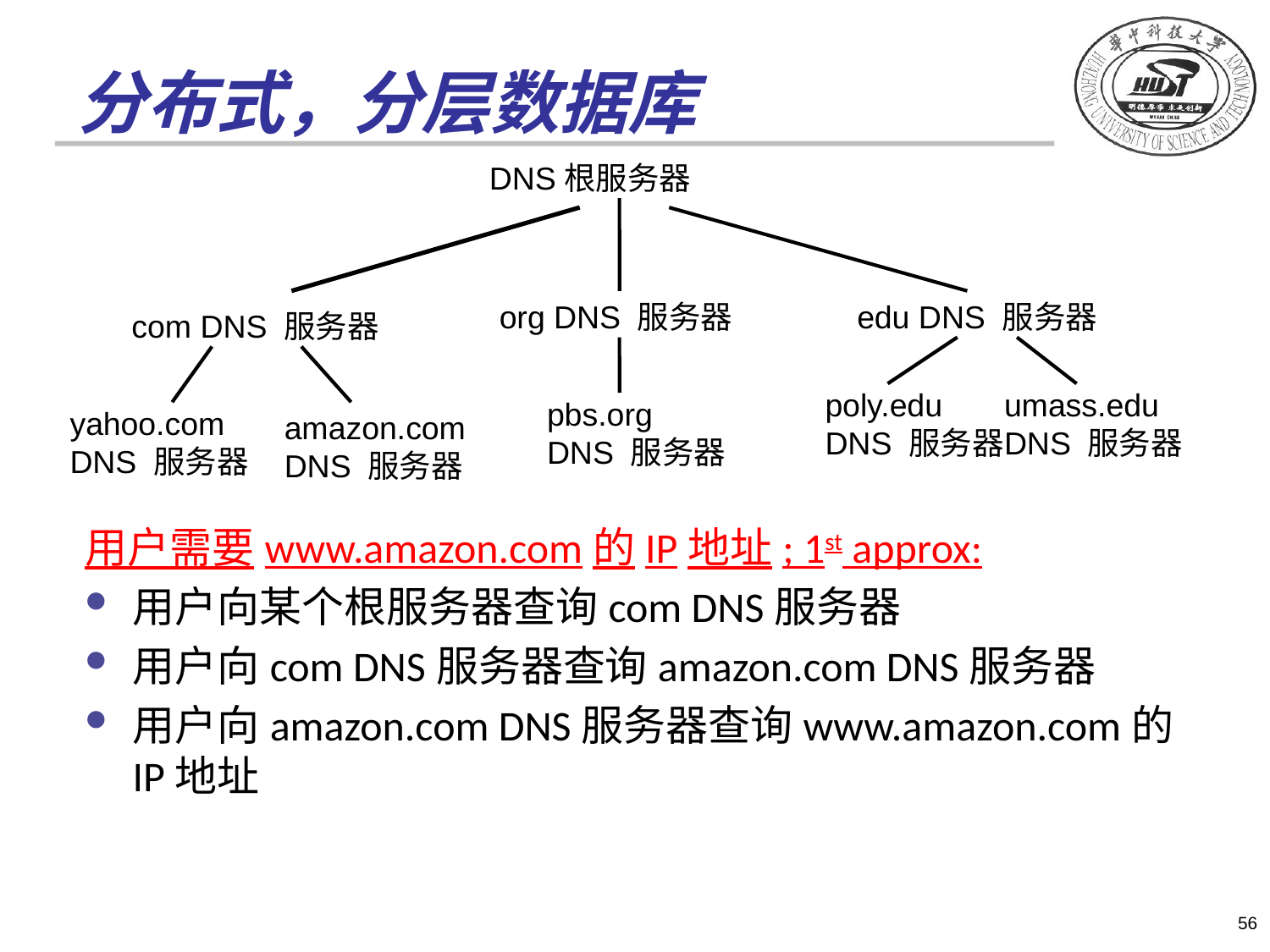

# 分布式，分层数据库
DNS根服务器

org DNS 服务器
edu DNS 服务器
com DNS 服务器

poly.edu
DNS 服务器
umass.edu
DNS 服务器
pbs.org
DNS 服务器
yahoo.com
DNS 服务器
amazon.com
DNS 服务器
用户需要www.amazon.com的IP地址; 1st approx:
用户向某个根服务器查询com DNS服务器
用户向com DNS服务器查询amazon.com DNS服务器
用户向amazon.com DNS服务器查询www.amazon.com的IP地址
56